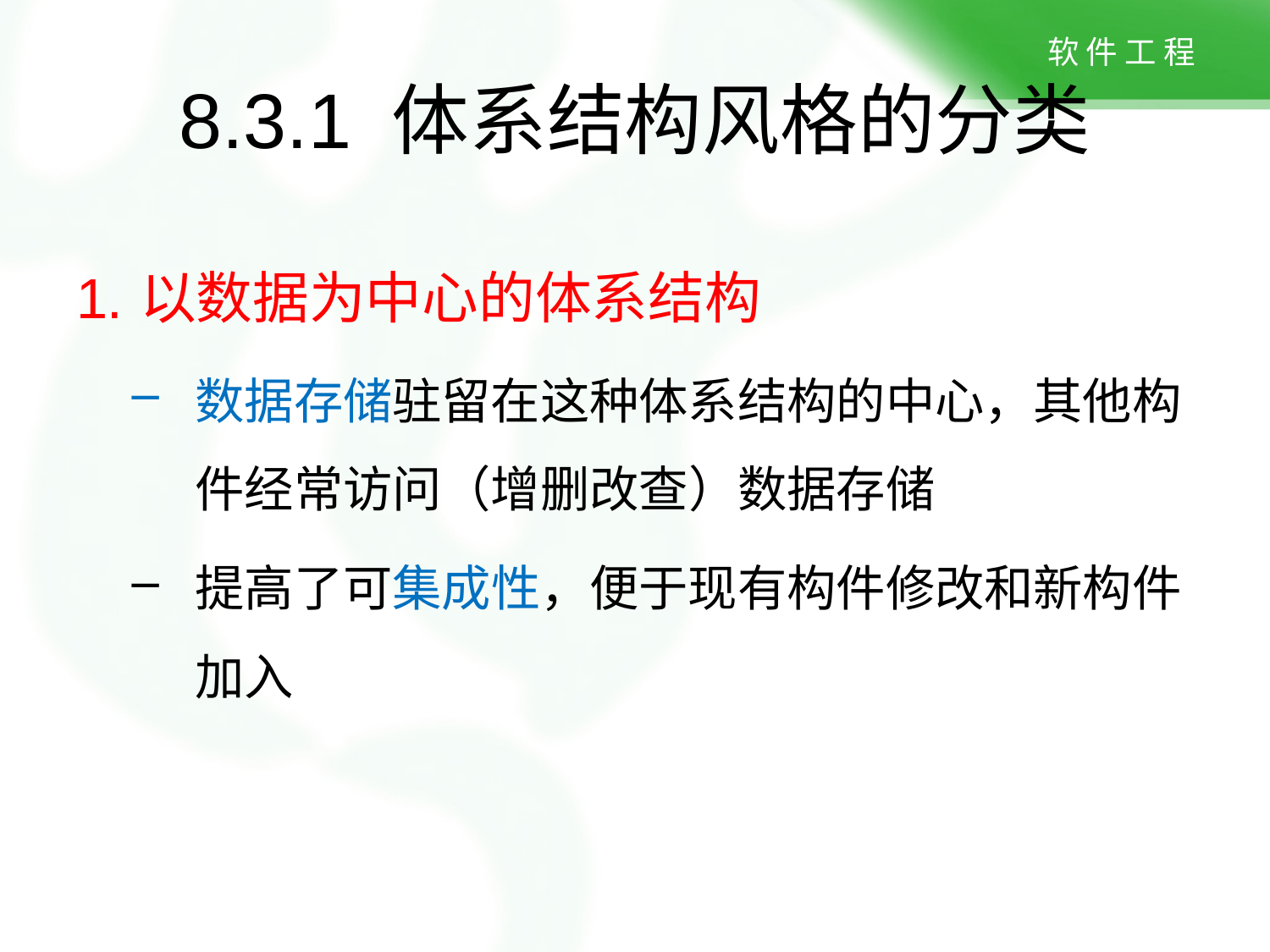

8.3.1 体系结构风格的分类
以数据为中心的体系结构
数据存储驻留在这种体系结构的中心，其他构件经常访问（增删改查）数据存储
提高了可集成性，便于现有构件修改和新构件加入